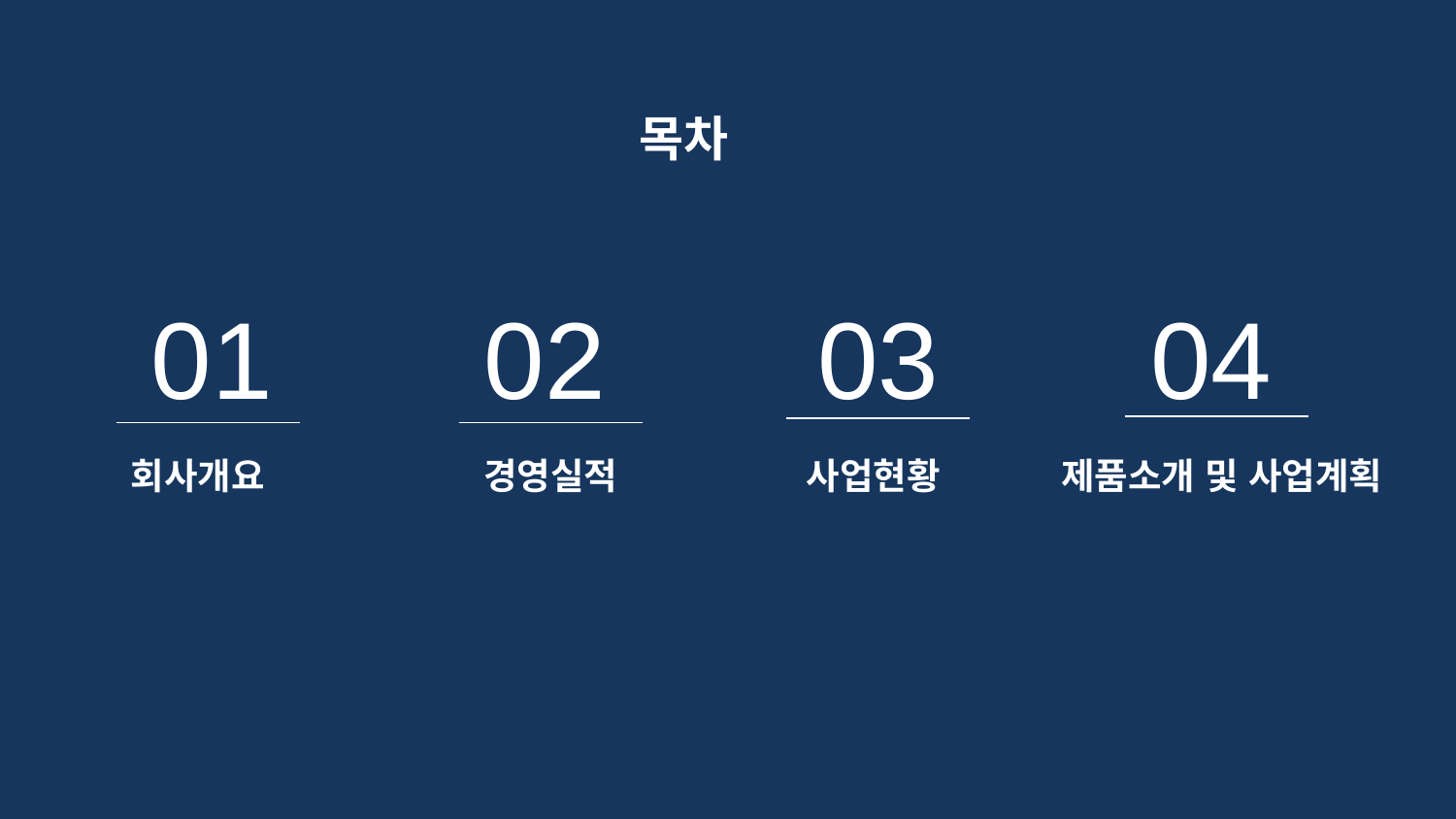

목차
  01       02       03       04
회사개요
사업현황
경영실적
제품소개 및 사업계획